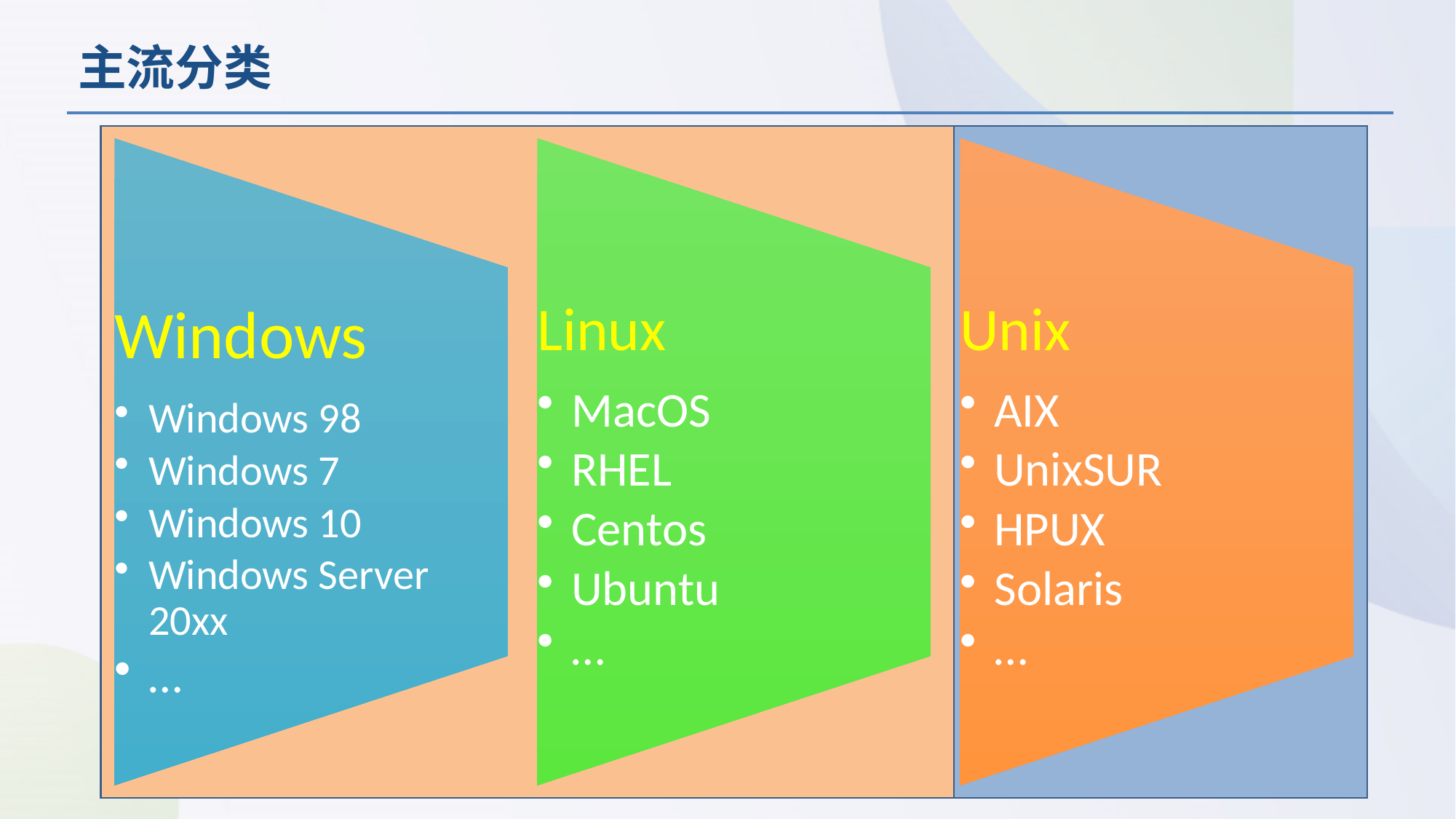

主流分类

Windows
Windows 98
Windows 7
Windows 10
Windows Server 20xx
…
Linux
MacOS
RHEL
Centos
Ubuntu
…
Unix
AIX
UnixSUR
HPUX
Solaris
…